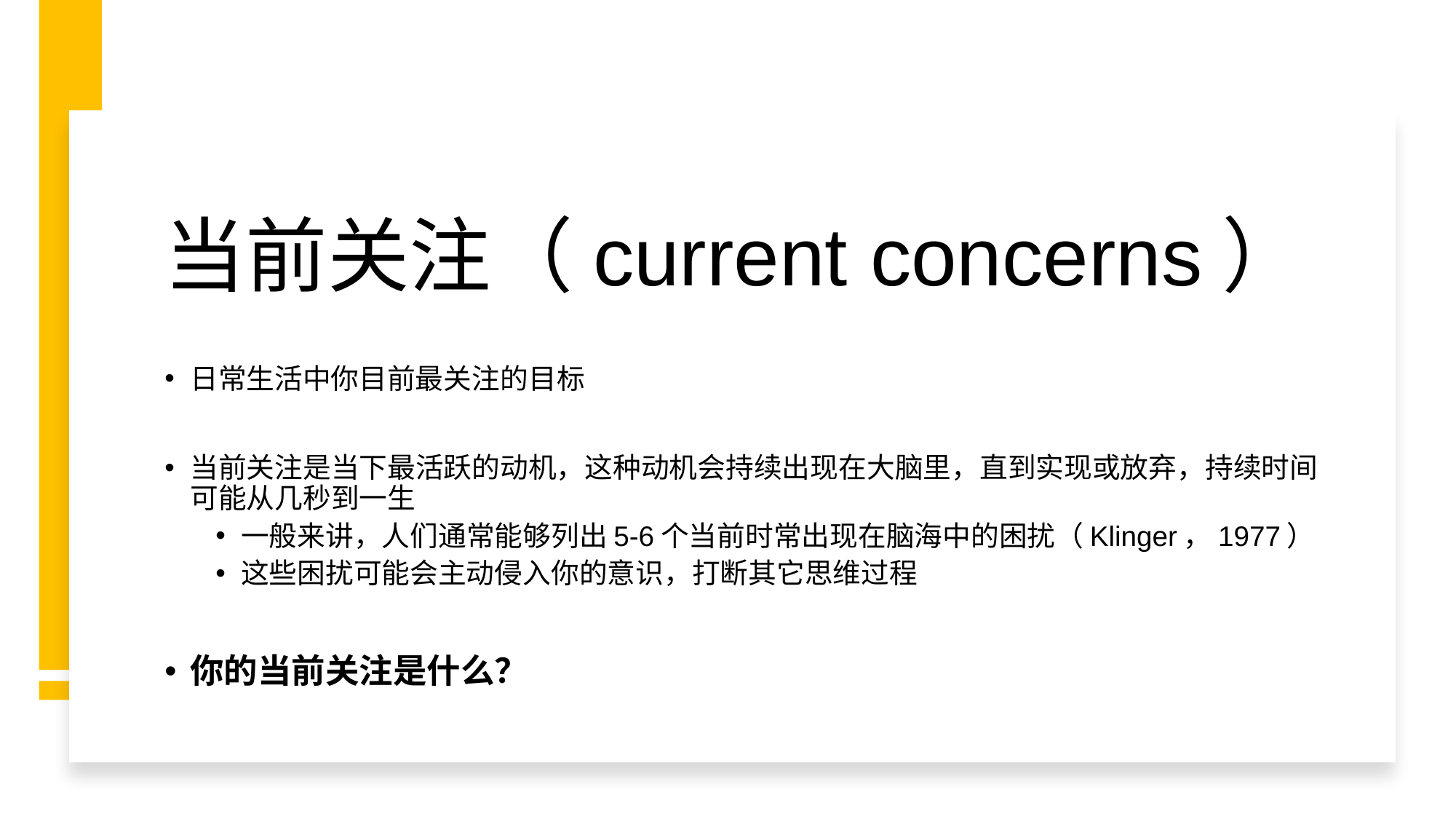

# 当前关注（current concerns）

日常生活中你目前最关注的目标

当前关注是当下最活跃的动机，这种动机会持续出现在大脑里，直到实现或放弃，持续时间可能从几秒到一生
一般来讲，人们通常能够列出5-6个当前时常出现在脑海中的困扰（Klinger，1977）
这些困扰可能会主动侵入你的意识，打断其它思维过程

你的当前关注是什么？